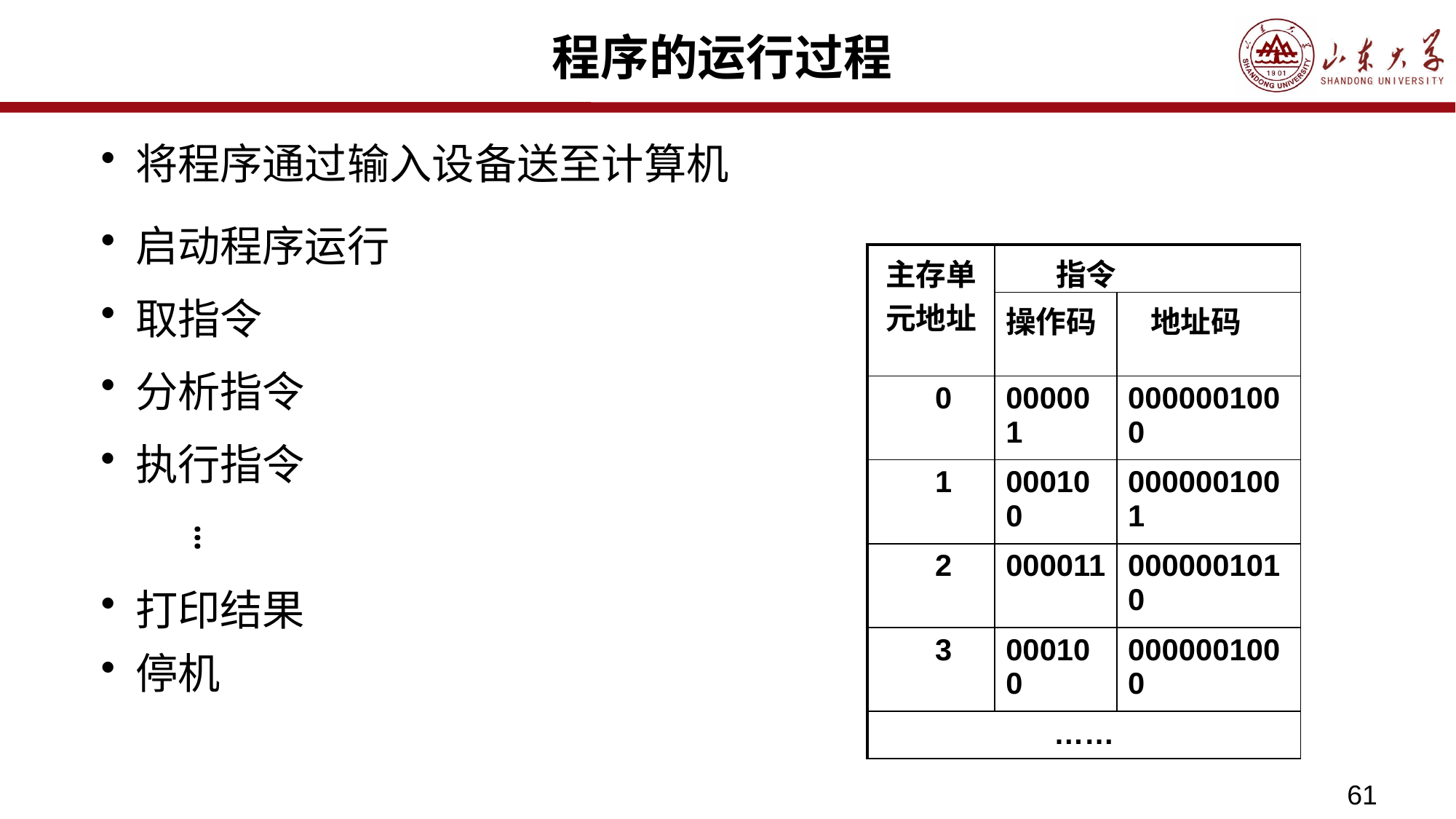

# 程序的运行过程
 将程序通过输入设备送至计算机
 启动程序运行
| 主存单元地址 | 指令 |  |
| --- | --- | --- |
|  | 操作码 | 地址码 |
| 0 | 000001 | 0000001000 |
| 1 | 000100 | 0000001001 |
| 2 | 000011 | 0000001010 |
| 3 | 000100 | 0000001000 |
| …… | 000011 | 0000001011 |
 取指令
 分析指令
 执行指令
…
 打印结果
 停机
61